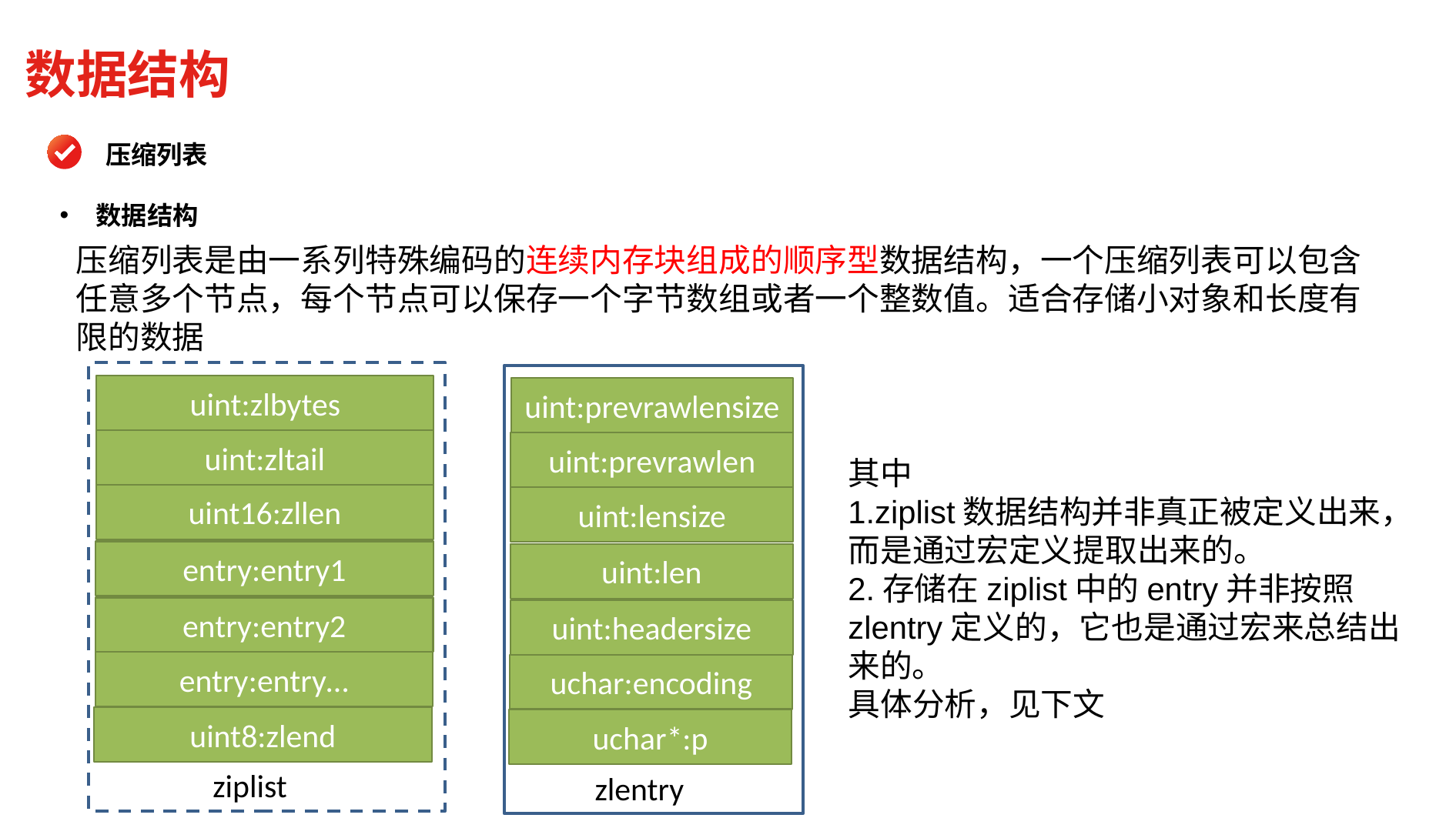

数据结构
压缩列表

数据结构
压缩列表是由一系列特殊编码的连续内存块组成的顺序型数据结构，一个压缩列表可以包含任意多个节点，每个节点可以保存一个字节数组或者一个整数值。适合存储小对象和长度有限的数据

uint:zlbytes
uint:zltail
uint16:zllen
entry:entry1
entry:entry2
ziplist
entry:entry…
uint8:zlend

uint:prevrawlensize
uint:prevrawlen
uint:lensize
uint:len
uint:headersize
zlentry
uchar:encoding
uchar*:p
其中
1.ziplist数据结构并非真正被定义出来，而是通过宏定义提取出来的。
2.存储在ziplist中的entry并非按照zlentry定义的，它也是通过宏来总结出来的。
具体分析，见下文